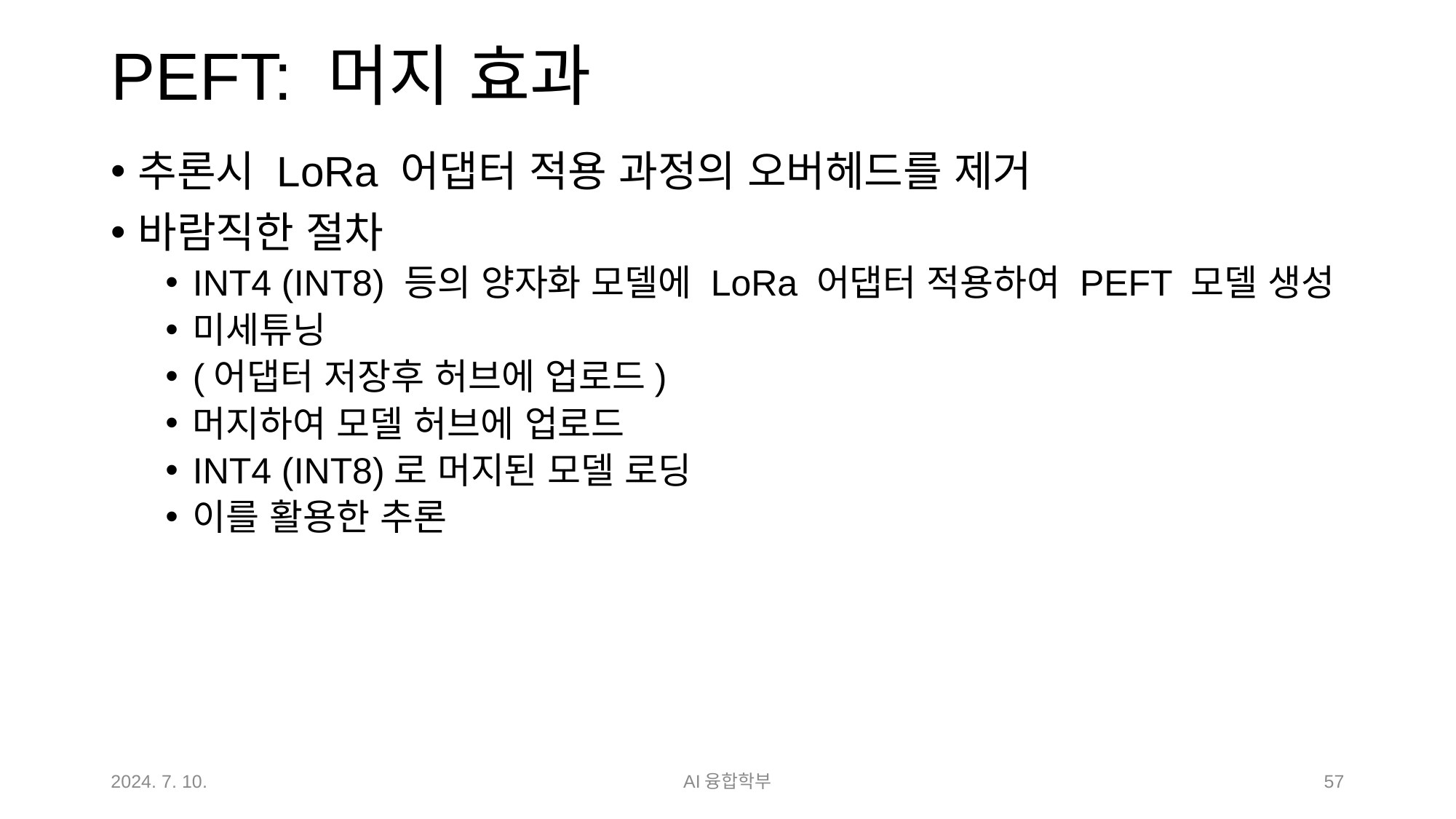

# PEFT: 머지 효과
추론시 LoRa 어댑터 적용 과정의 오버헤드를 제거
바람직한 절차
INT4 (INT8) 등의 양자화 모델에 LoRa 어댑터 적용하여 PEFT 모델 생성
미세튜닝
(어댑터 저장후 허브에 업로드)
머지하여 모델 허브에 업로드
INT4 (INT8)로 머지된 모델 로딩
이를 활용한 추론
2024. 7. 10.
AI융합학부
57